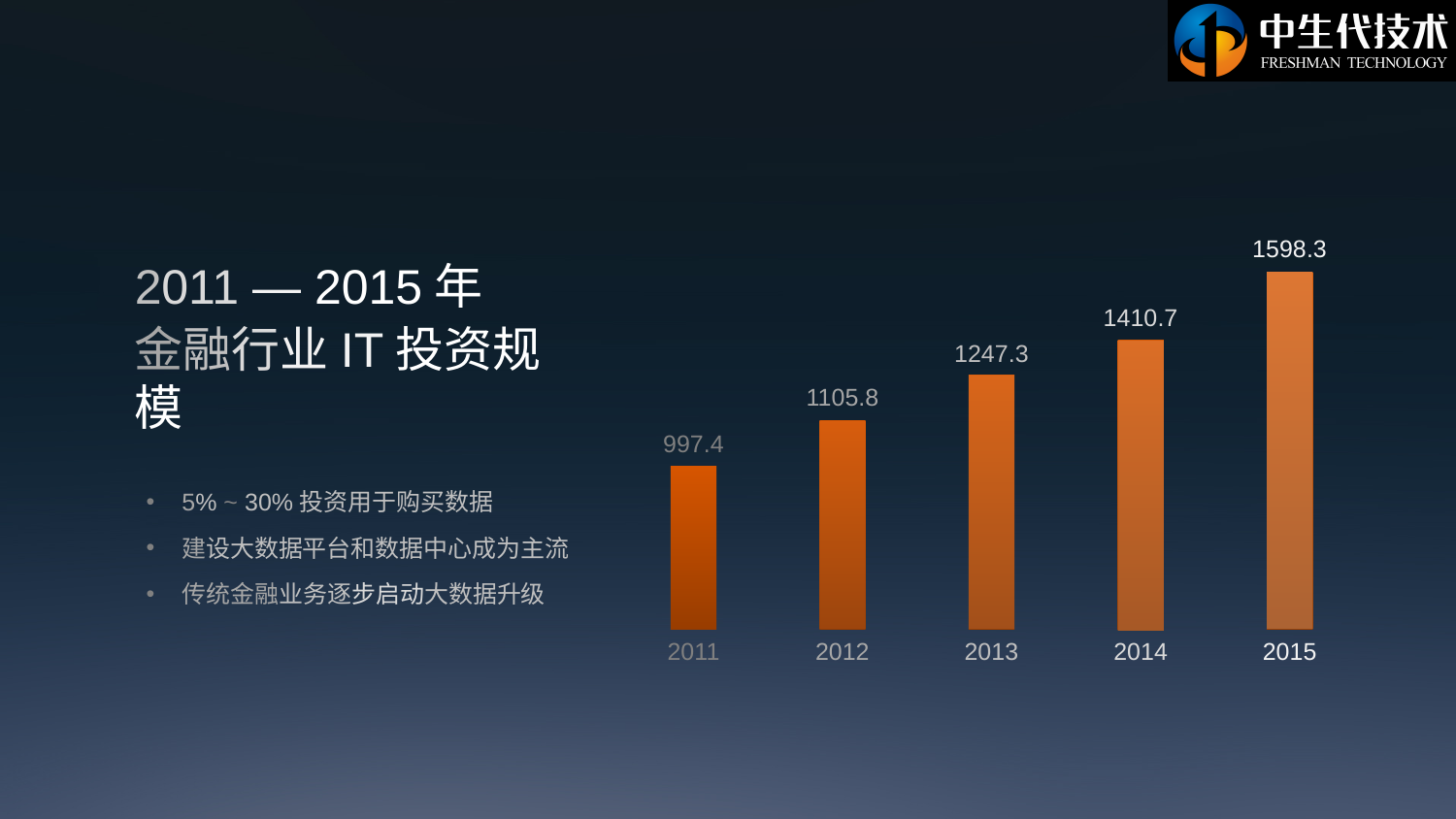

1598.3
2011 — 2015年

1410.7
金融行业IT投资规模
1247.3

1105.8

997.4

    5% ~ 30%投资用于购买数据
    建设大数据平台和数据中心成为主流
    传统金融业务逐步启动大数据升级
2011
2012
2013
2014
2015